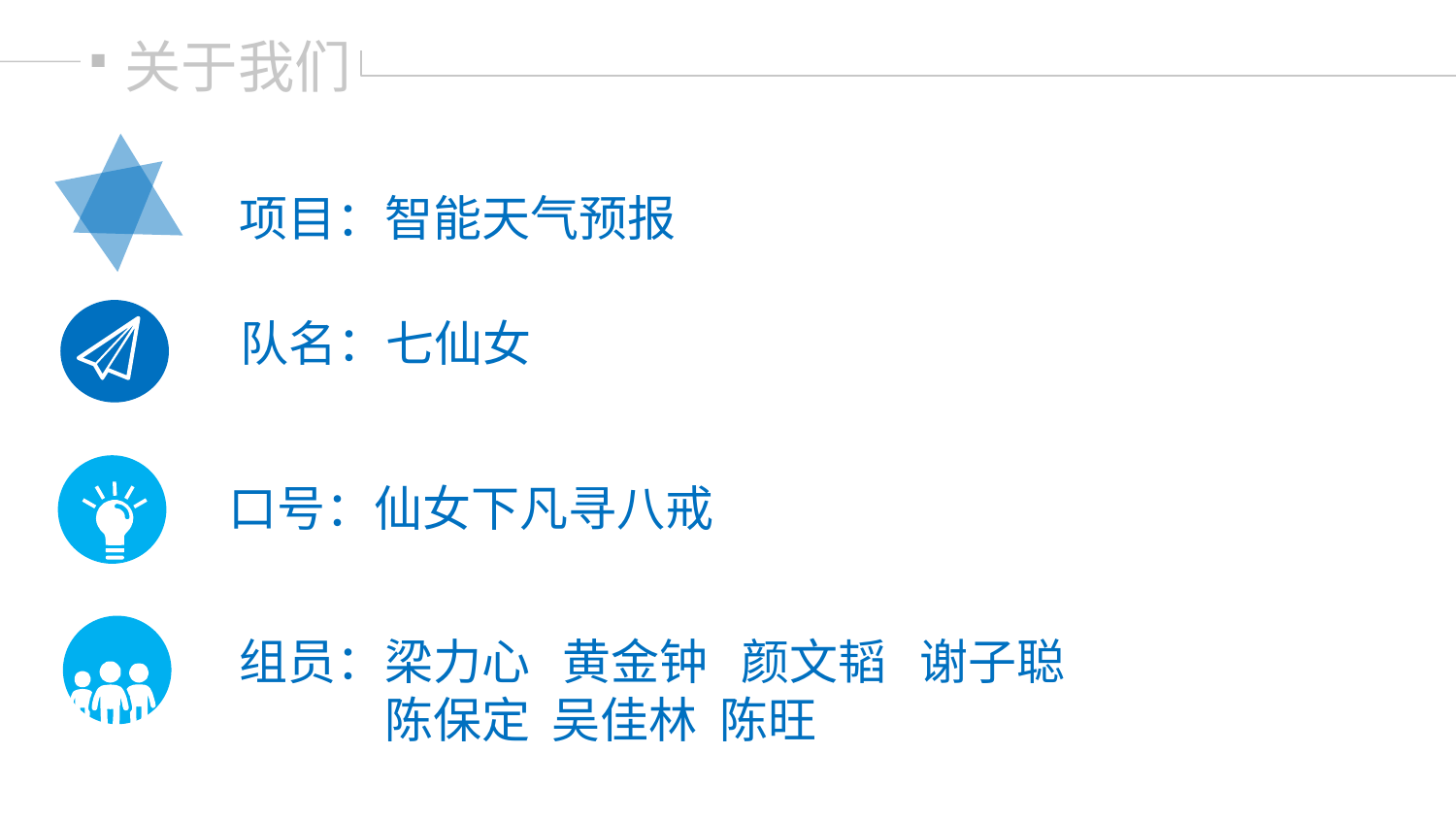

关于我们

项目：智能天气预报

队名：七仙女

口号：仙女下凡寻八戒

组员：梁力心   黄金钟   颜文韬   谢子聪
	陈保定  吴佳林  陈旺